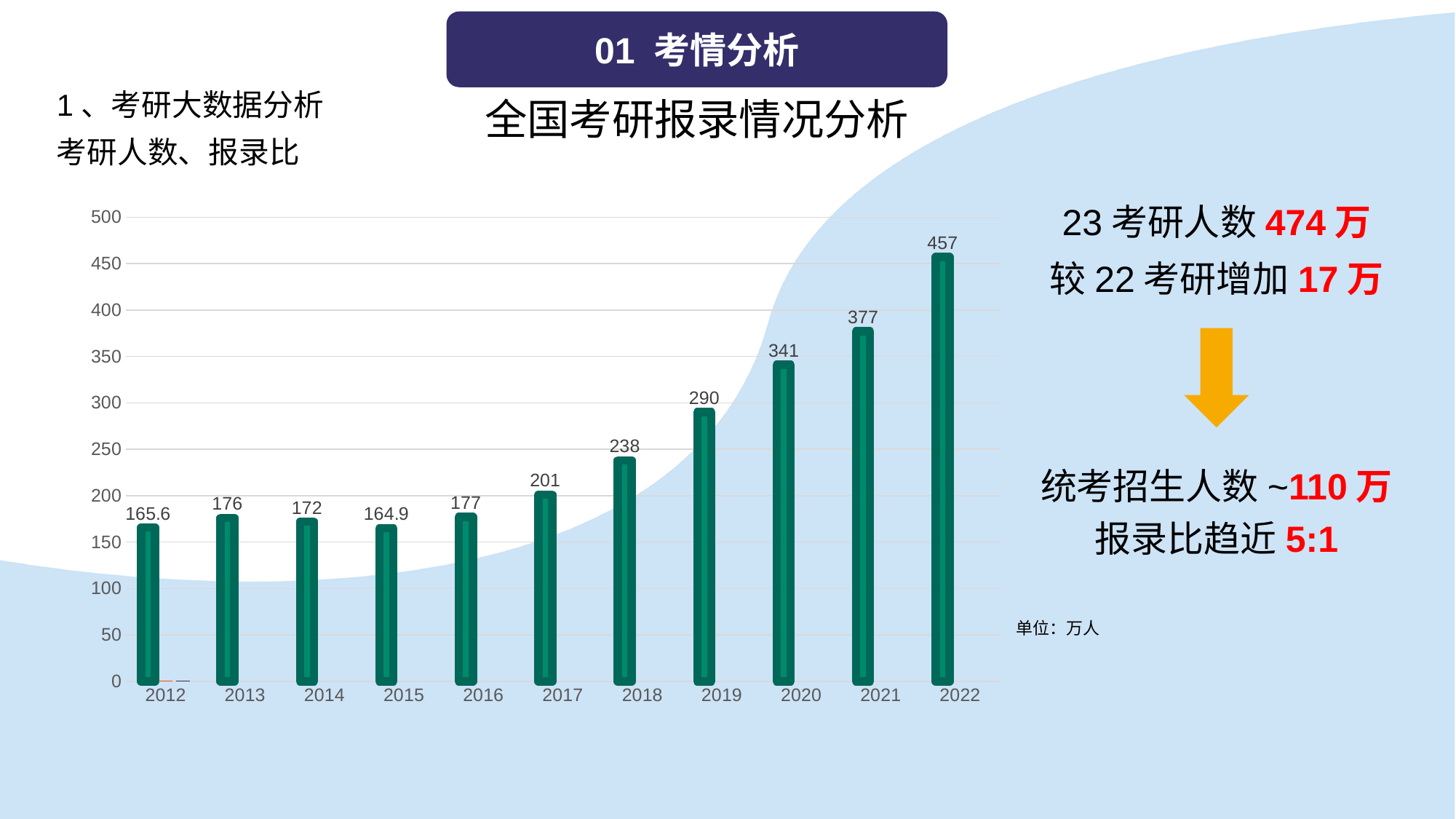

01 考情分析
1、考研大数据分析
考研人数、报录比
全国考研报录情况分析
23考研人数474万
较22考研增加17万

[unsupported chart]

统考招生人数~110万
报录比趋近5:1
单位：万人